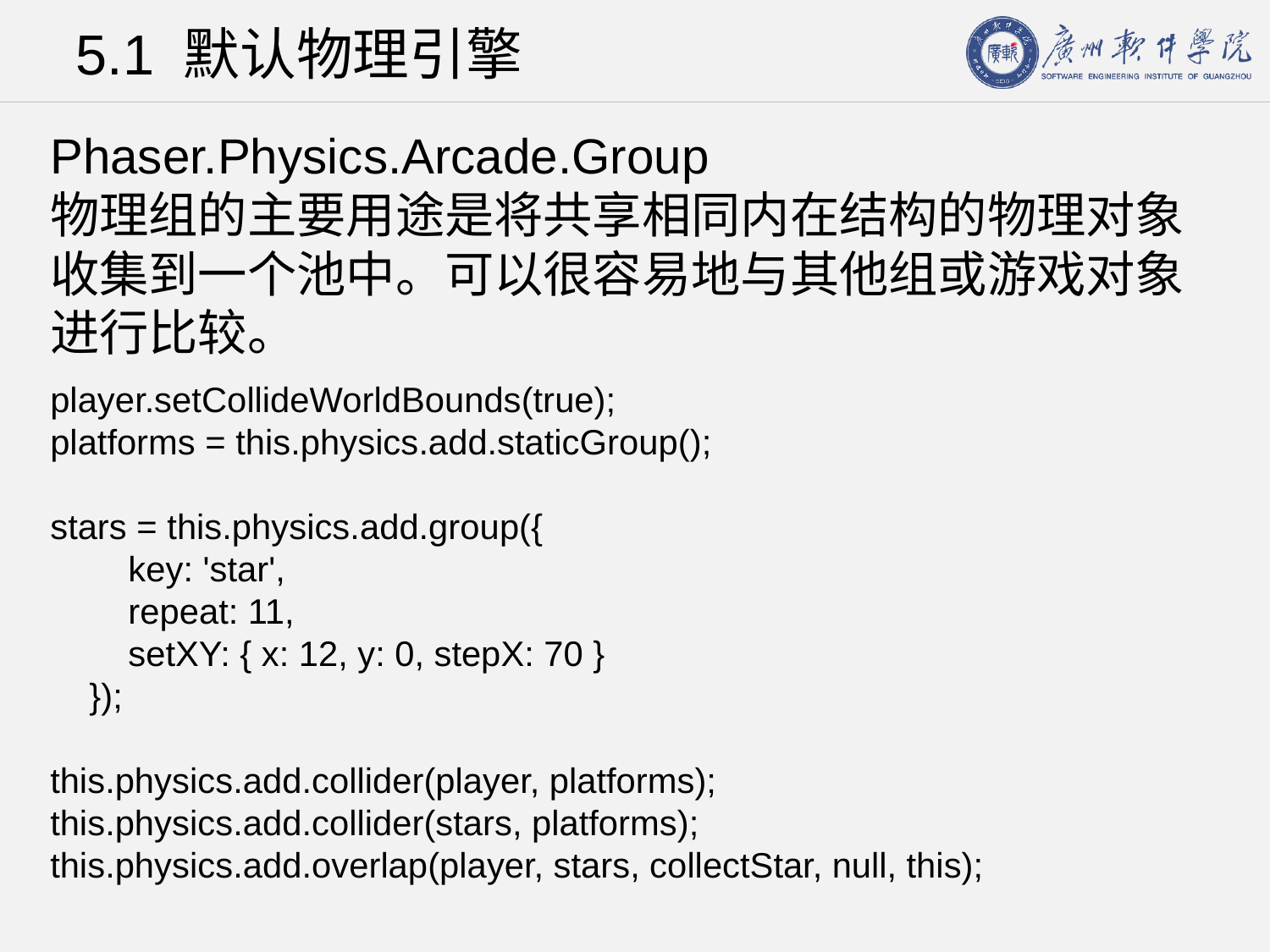

# 5.1 默认物理引擎
Phaser.Physics.Arcade.Group
物理组的主要用途是将共享相同内在结构的物理对象收集到一个池中。可以很容易地与其他组或游戏对象进行比较。

player.setCollideWorldBounds(true);
platforms = this.physics.add.staticGroup();

stars = this.physics.add.group({
        key: 'star',
        repeat: 11,
        setXY: { x: 12, y: 0, stepX: 70 }
    });

this.physics.add.collider(player, platforms);
this.physics.add.collider(stars, platforms);
this.physics.add.overlap(player, stars, collectStar, null, this);